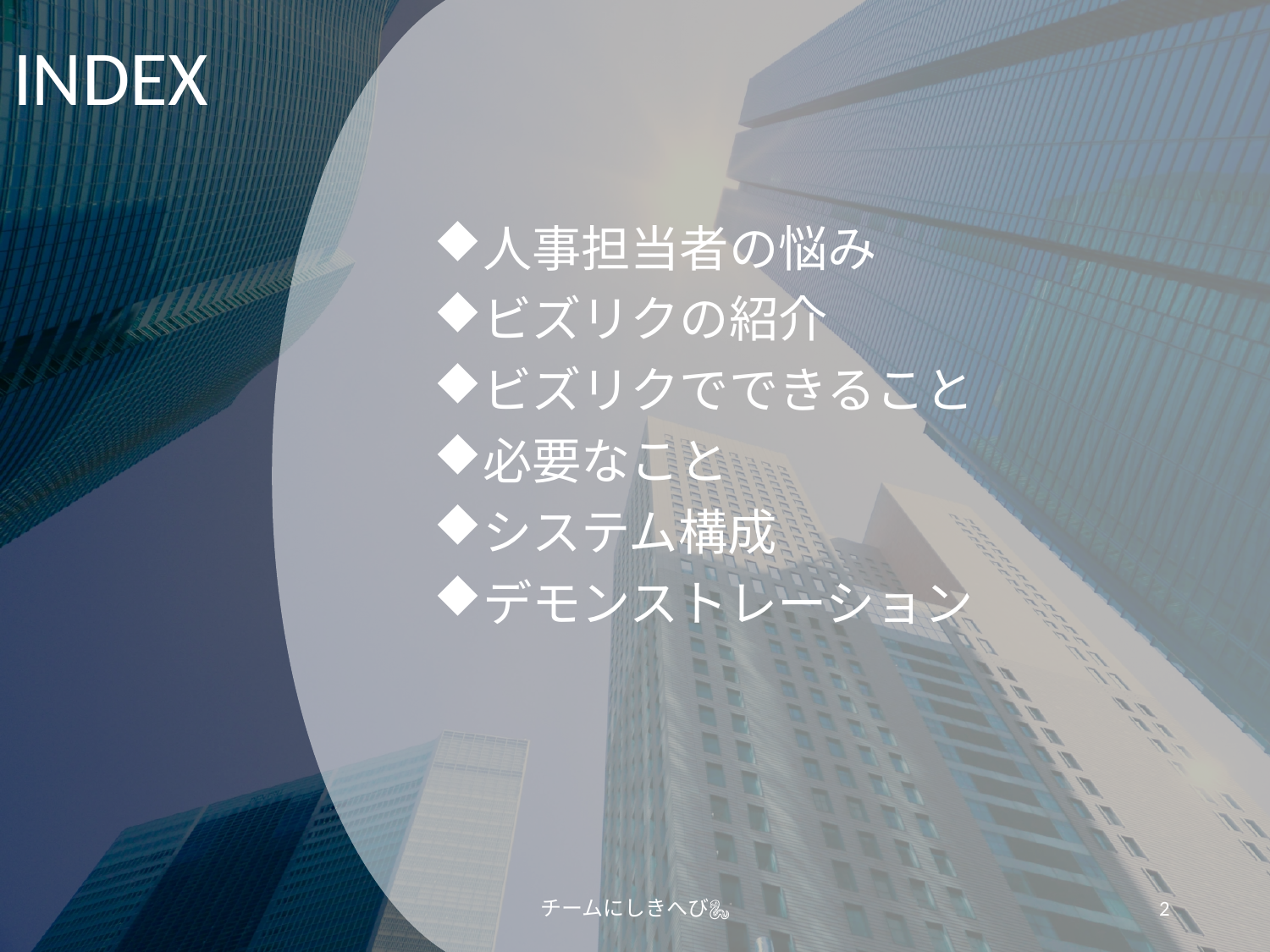

# INDEX
人事担当者の悩み
ビズリクの紹介
ビズリクでできること
必要なこと
システム構成
デモンストレーション
チームにしきへび🐍
2